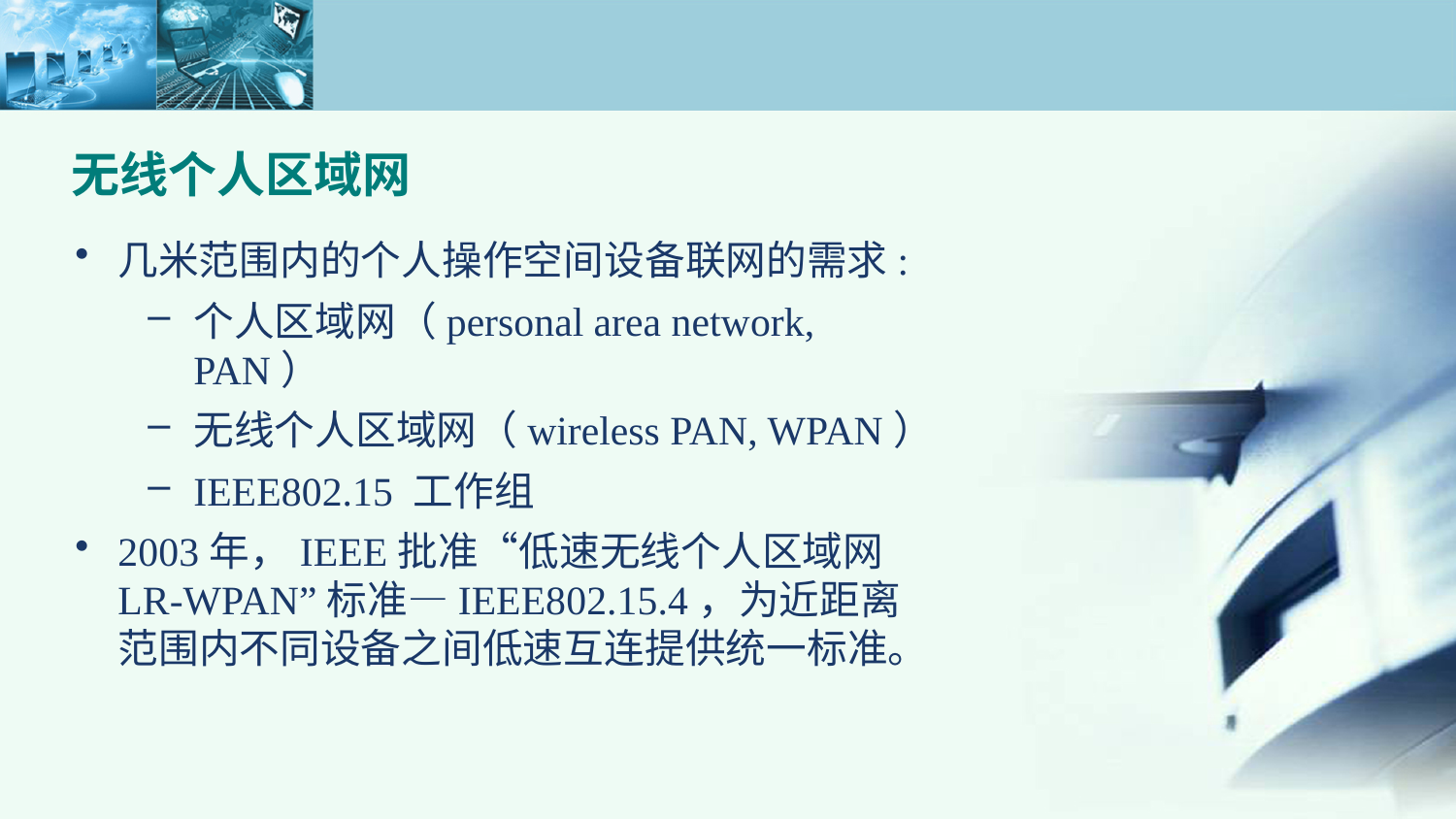

无线个人区域网
几米范围内的个人操作空间设备联网的需求:
个人区域网（personal area network, PAN）
无线个人区域网（wireless PAN, WPAN）
IEEE802.15 工作组
2003年，IEEE批准“低速无线个人区域网 LR-WPAN”标准—IEEE802.15.4，为近距离范围内不同设备之间低速互连提供统一标准。